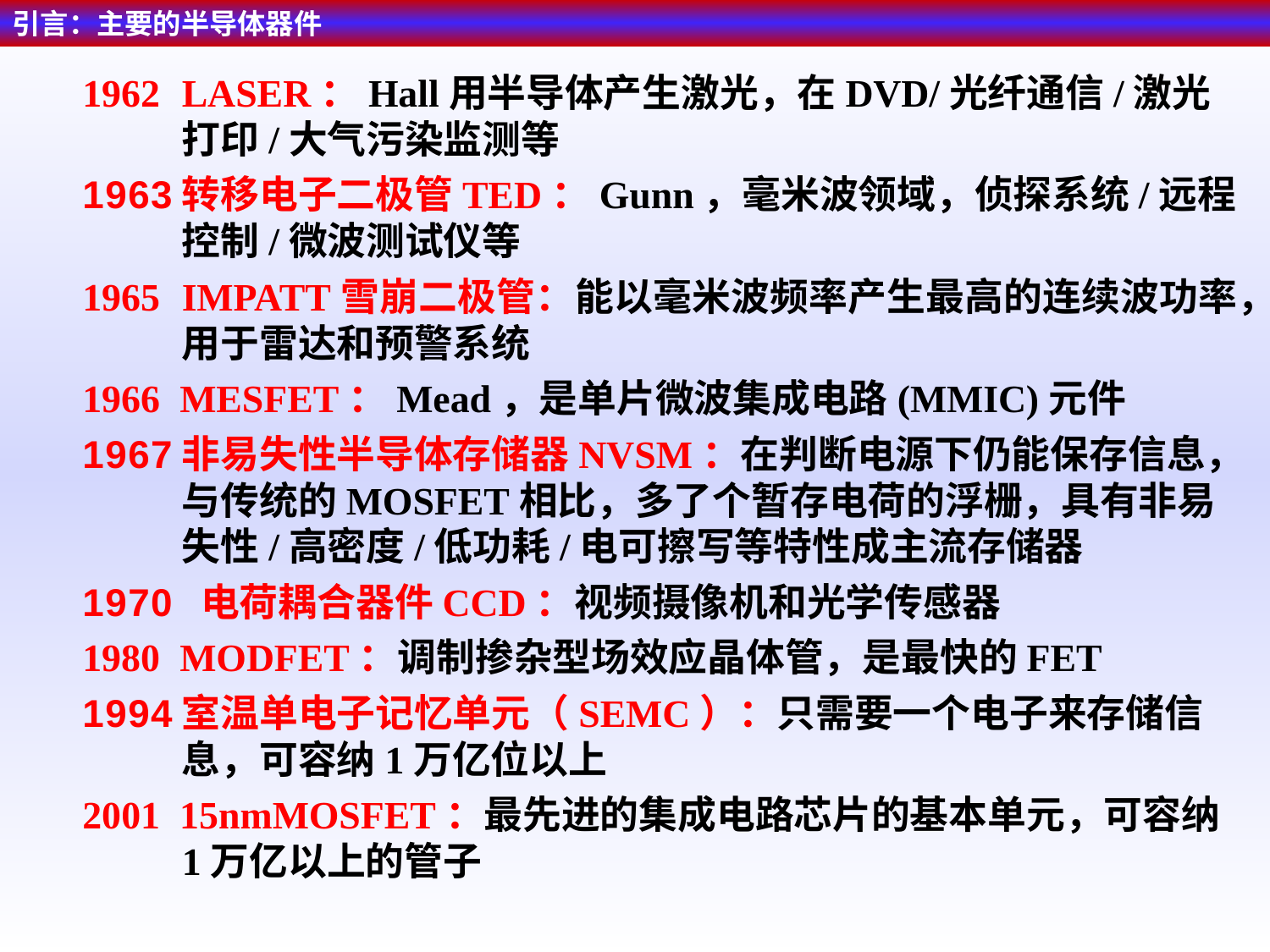

引言：主要的半导体器件
LASER：Hall用半导体产生激光，在DVD/光纤通信/激光打印/大气污染监测等
转移电子二极管TED：Gunn，毫米波领域，侦探系统/远程控制/微波测试仪等
IMPATT雪崩二极管：能以毫米波频率产生最高的连续波功率，用于雷达和预警系统
  MESFET：Mead，是单片微波集成电路(MMIC)元件
非易失性半导体存储器NVSM：在判断电源下仍能保存信息，与传统的MOSFET相比，多了个暂存电荷的浮栅，具有非易失性/高密度/低功耗/电可擦写等特性成主流存储器
  电荷耦合器件CCD：视频摄像机和光学传感器
  MODFET：调制掺杂型场效应晶体管，是最快的FET
室温单电子记忆单元（SEMC）：只需要一个电子来存储信息，可容纳1万亿位以上
2001  15nmMOSFET：最先进的集成电路芯片的基本单元，可容纳1万亿以上的管子